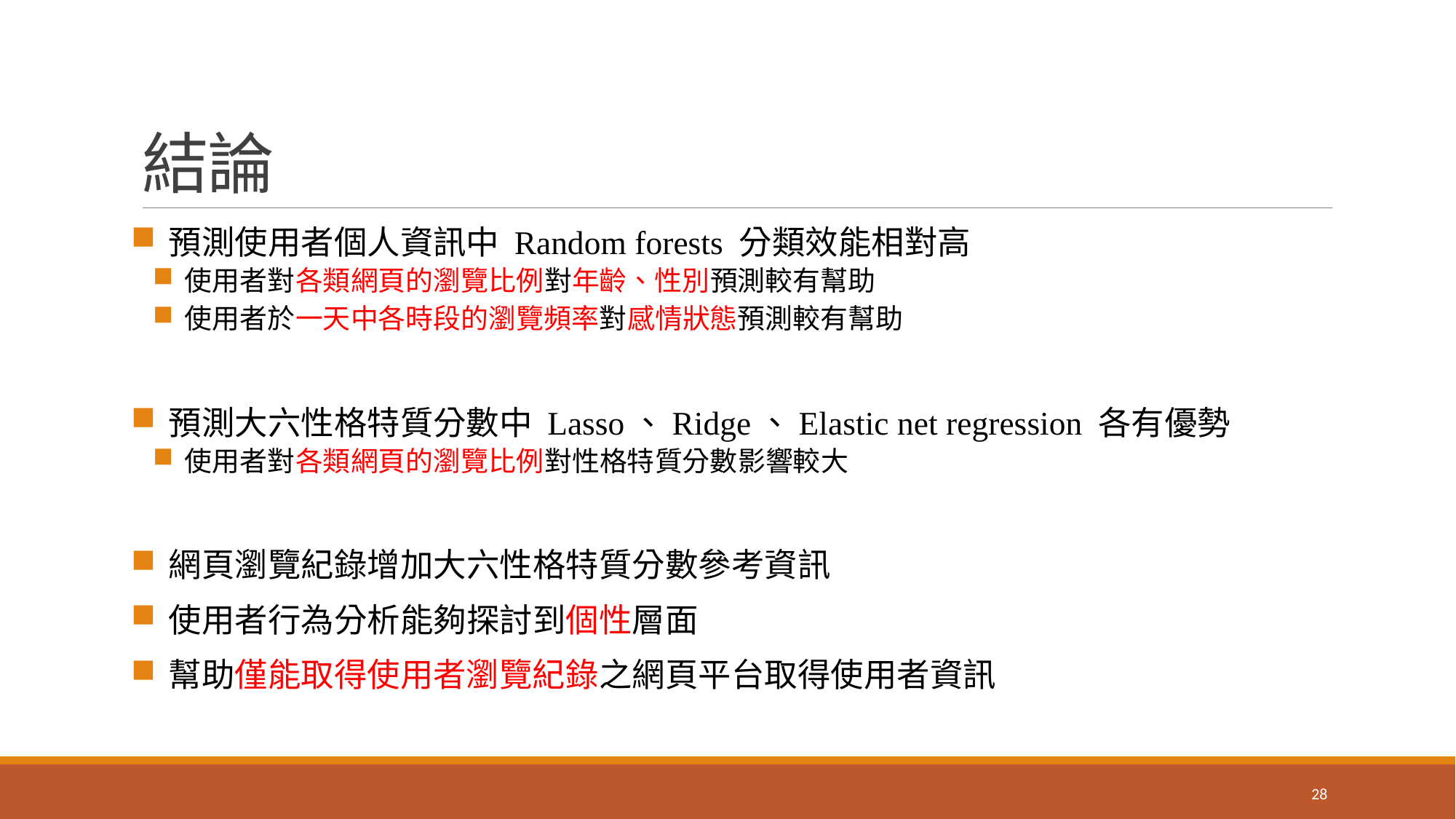

# 結論
 預測使用者個人資訊中 Random forests 分類效能相對高
 使用者對各類網頁的瀏覽比例對年齡、性別預測較有幫助
 使用者於一天中各時段的瀏覽頻率對感情狀態預測較有幫助

 預測大六性格特質分數中 Lasso、Ridge、Elastic net regression 各有優勢
 使用者對各類網頁的瀏覽比例對性格特質分數影響較大

 網頁瀏覽紀錄增加大六性格特質分數參考資訊
 使用者行為分析能夠探討到個性層面
 幫助僅能取得使用者瀏覽紀錄之網頁平台取得使用者資訊
28